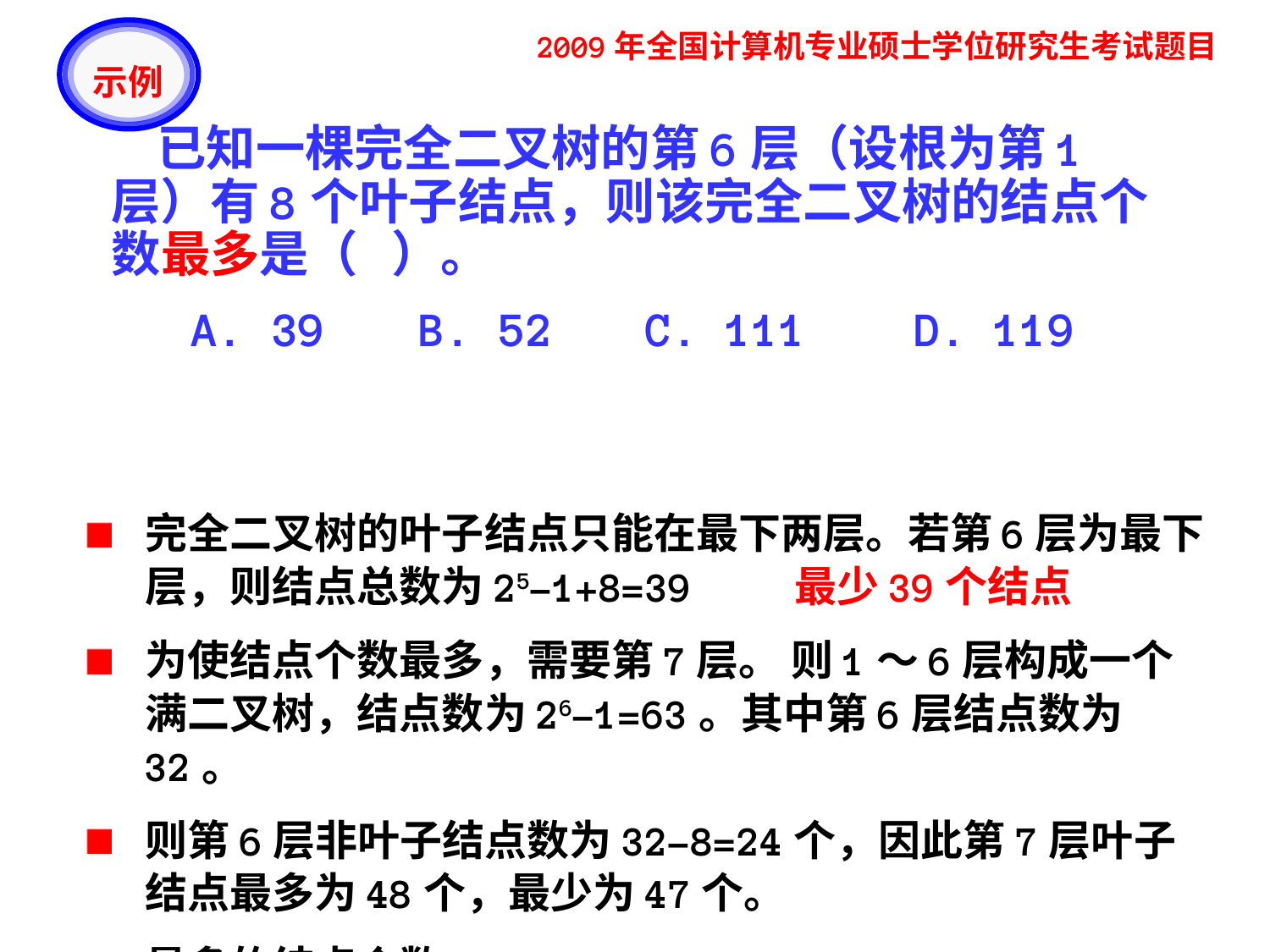

2009年全国计算机专业硕士学位研究生考试题目

示例
   已知一棵完全二叉树的第6层（设根为第1层）有8个叶子结点，则该完全二叉树的结点个数最多是（   ）。
   A. 39	  B. 52	 C. 111    D. 119
完全二叉树的叶子结点只能在最下两层。若第6层为最下层，则结点总数为25-1+8=39    最少39个结点
为使结点个数最多，需要第7层。 则1～6层构成一个满二叉树，结点数为26-1=63。其中第6层结点数为32。
则第6层非叶子结点数为32-8=24个，因此第7层叶子结点最多为48个，最少为47个。
最多的结点个数=63+48=111。